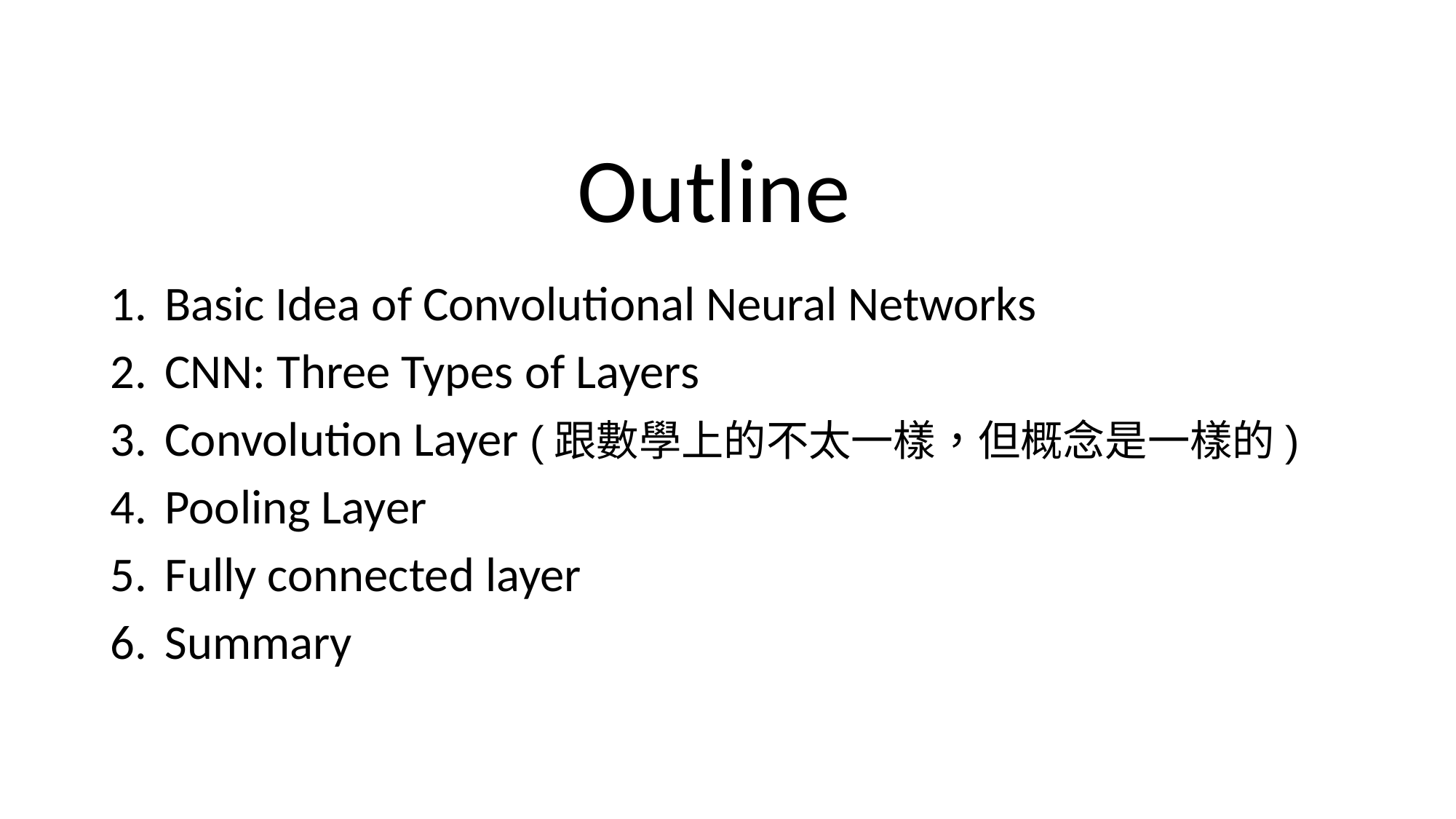

# Outline
Basic Idea of Convolutional Neural Networks
CNN: Three Types of Layers
Convolution Layer (跟數學上的不太一樣，但概念是一樣的)
Pooling Layer
Fully connected layer
Summary